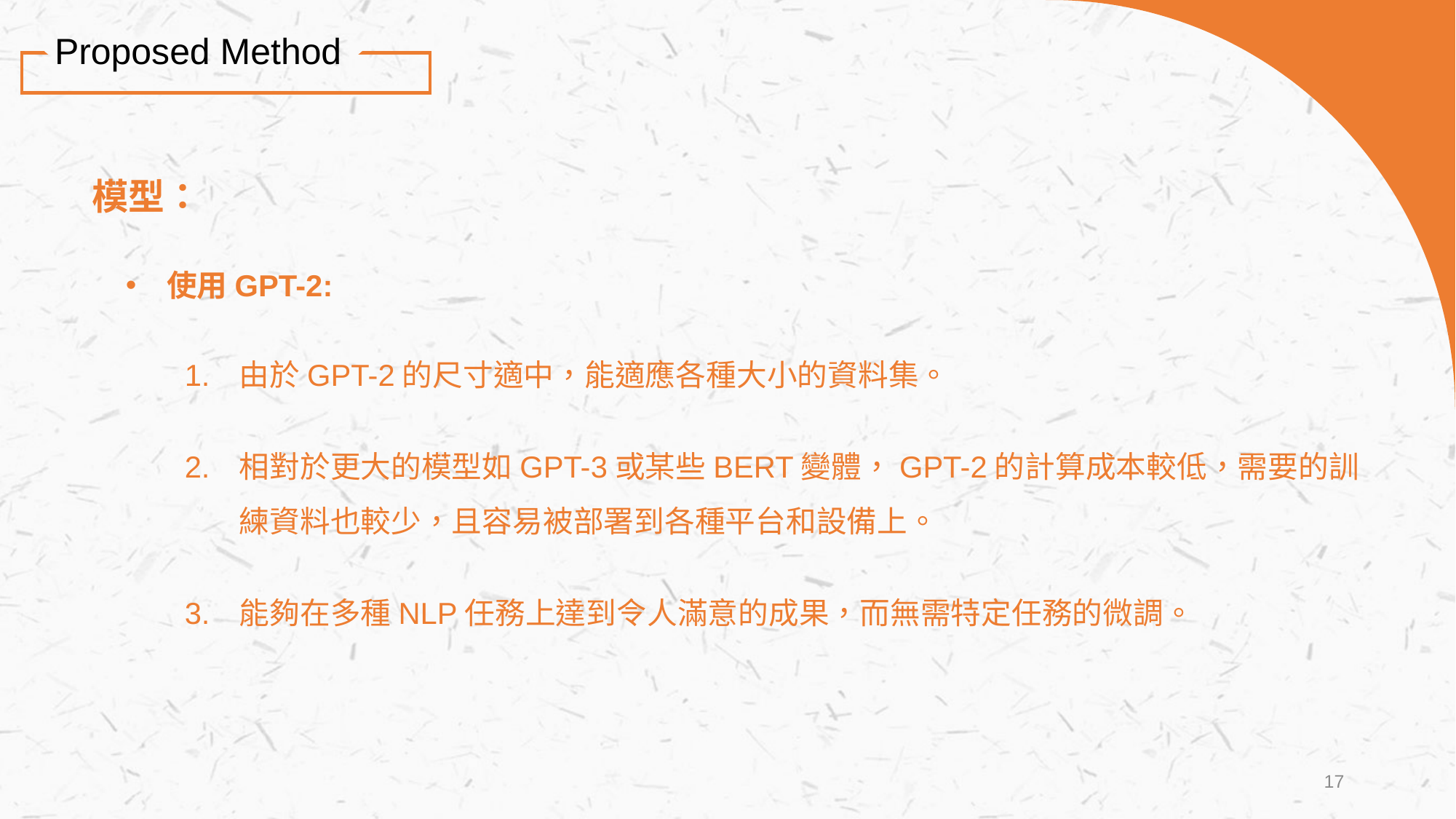

Proposed Method

模型：
使用GPT-2:
由於GPT-2的尺寸適中，能適應各種大小的資料集。
相對於更大的模型如GPT-3或某些BERT變體，GPT-2的計算成本較低，需要的訓練資料也較少，且容易被部署到各種平台和設備上。
能夠在多種NLP任務上達到令人滿意的成果，而無需特定任務的微調。
17